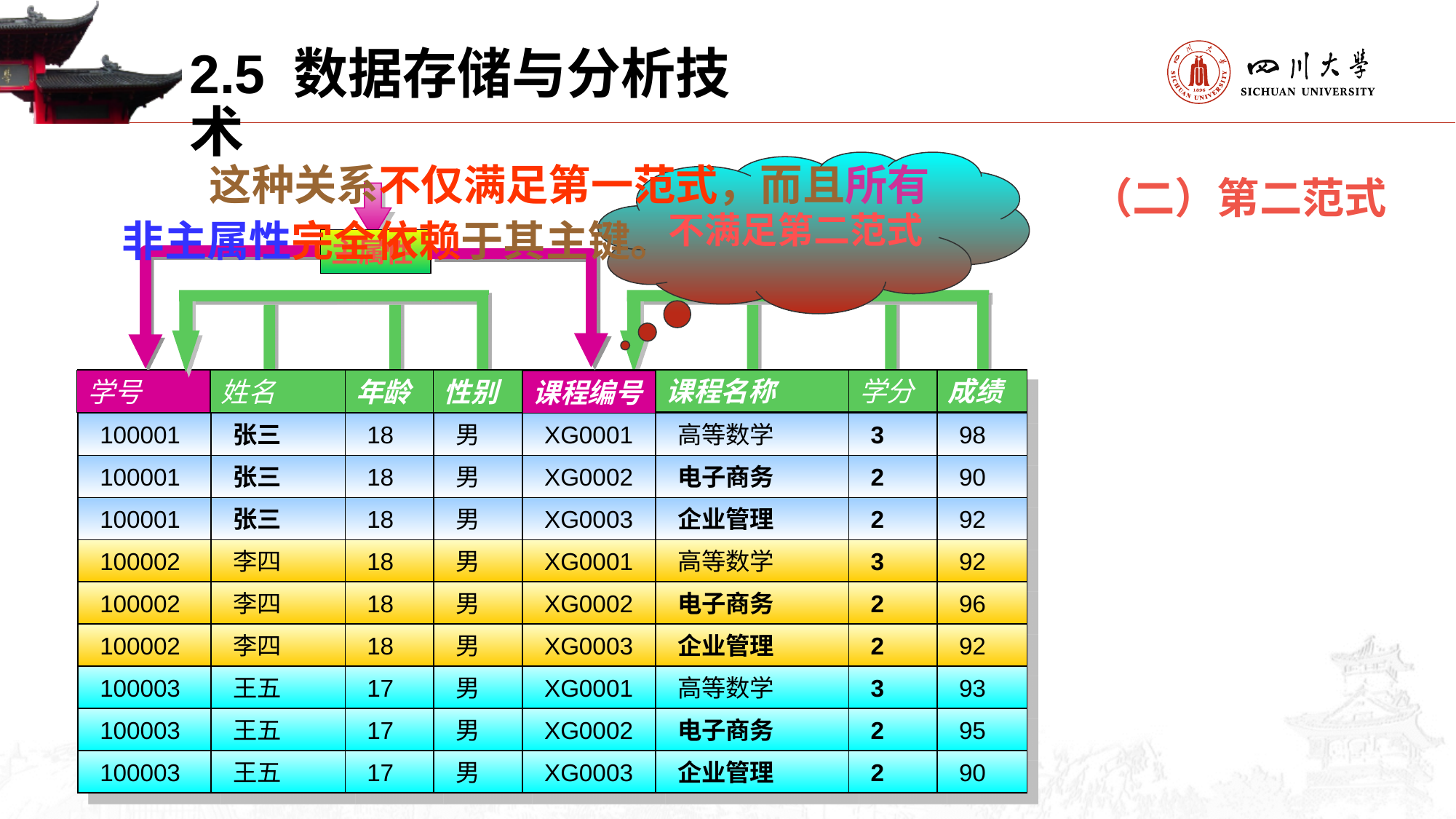

2.5 数据存储与分析技术

        这种关系不仅满足第一范式，而且所有非主属性完全依赖于其主键。
不满足第二范式
（二）第二范式

主属性

学号
100001
100001
100001
100002
100002
100002
100003
100003
100003
姓名
年龄
性别
课程编号
XG0001
XG0002
XG0003
XG0001
XG0002
XG0003
XG0001
XG0002
XG0003
课程名称
课程名称
学分
成绩
学分
成绩
学号
姓名
年龄
性别
课程编号
张三
18
男
高等数学
3
98
张三
18
男
电子商务
2
90
张三
18
男
企业管理
2
92
李四
18
男
高等数学
3
92
李四
18
男
电子商务
2
96
李四
18
男
企业管理
2
92
王五
17
男
高等数学
3
93
王五
17
男
电子商务
2
95
王五
17
男
企业管理
2
90